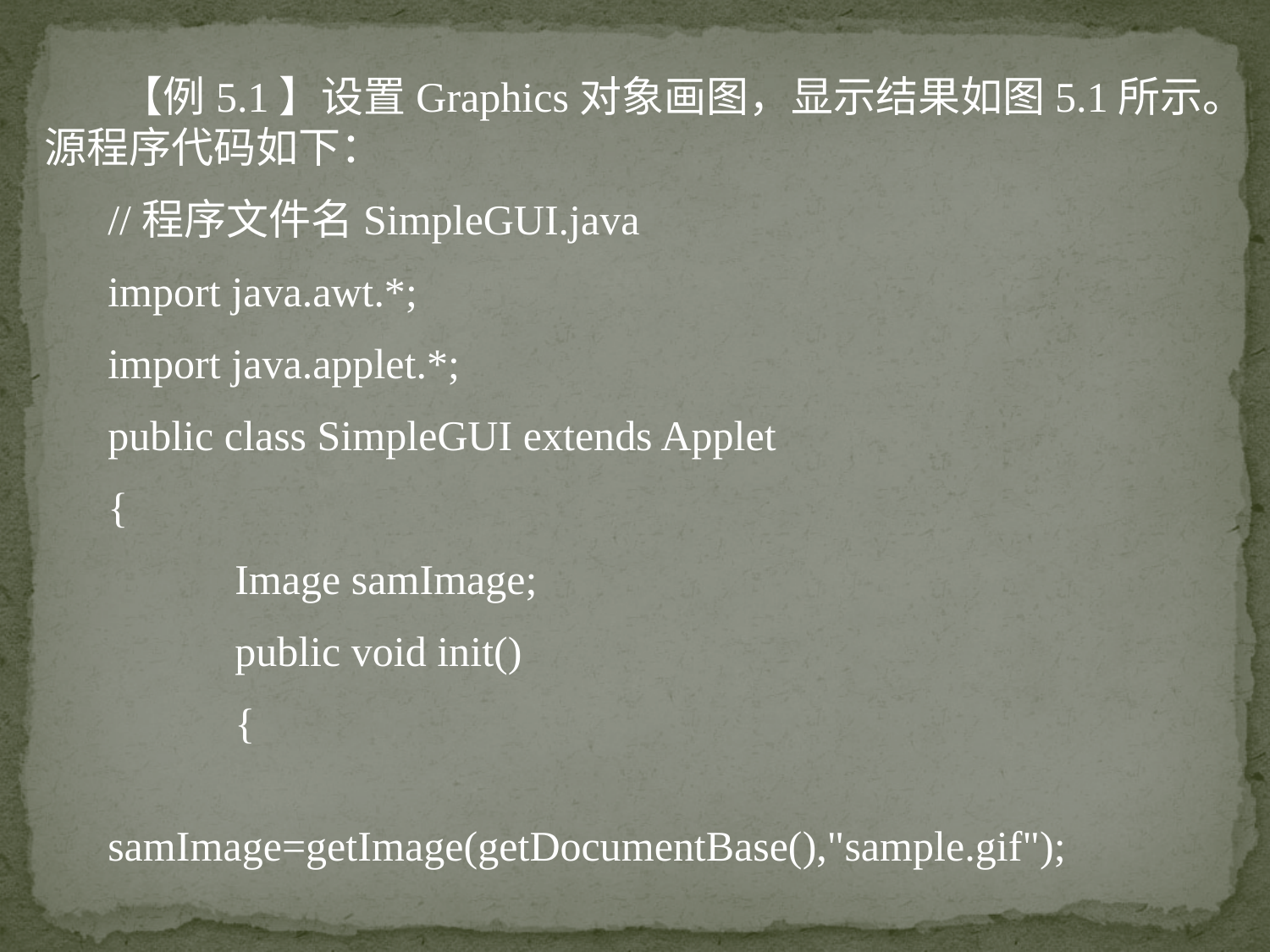

【例5.1】设置Graphics对象画图，显示结果如图5.1所示。源程序代码如下：
//程序文件名SimpleGUI.java
import java.awt.*;
import java.applet.*;
public class SimpleGUI extends Applet
{
	Image samImage;
	public void init()
	{
	     samImage=getImage(getDocumentBase(),"sample.gif");